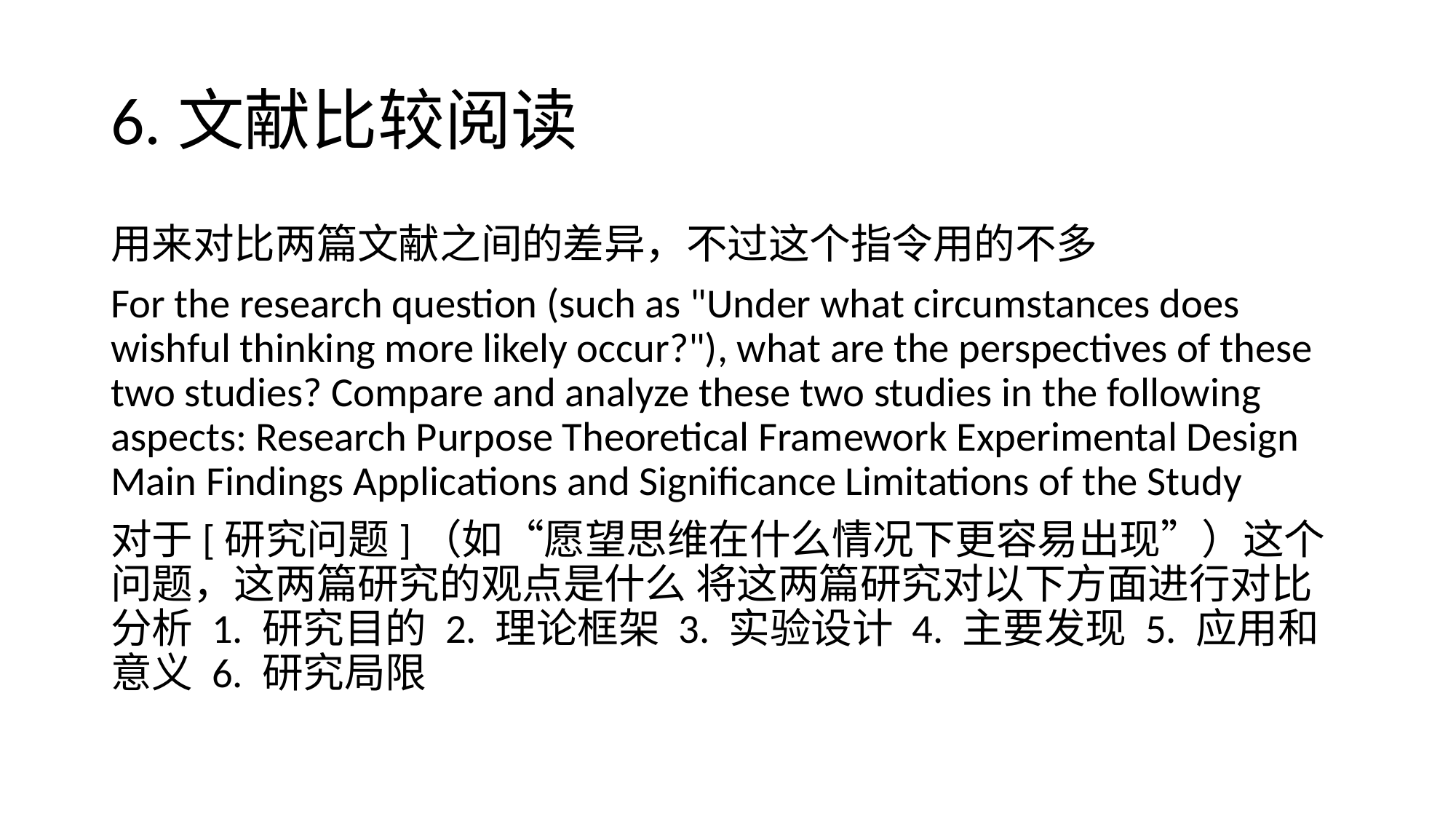

# 6.文献比较阅读
用来对比两篇文献之间的差异，不过这个指令用的不多
For the research question (such as "Under what circumstances does wishful thinking more likely occur?"), what are the perspectives of these two studies? Compare and analyze these two studies in the following aspects: Research Purpose Theoretical Framework Experimental Design Main Findings Applications and Significance Limitations of the Study
对于[研究问题]（如“愿望思维在什么情况下更容易出现”）这个问题，这两篇研究的观点是什么 将这两篇研究对以下方面进行对比分析 1. 研究目的 2. 理论框架 3. 实验设计 4. 主要发现 5. 应用和意义 6. 研究局限